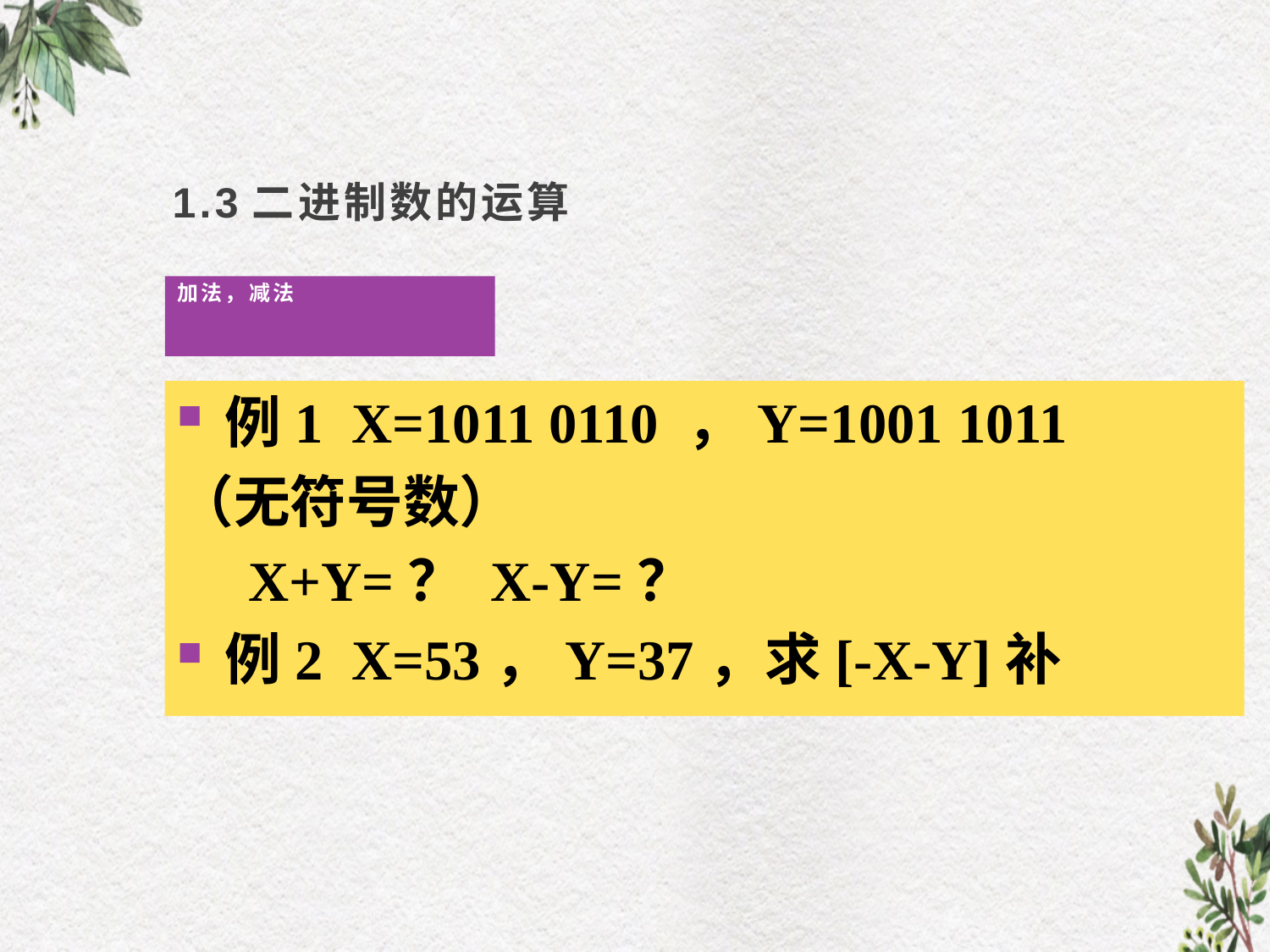

# 1.3二进制数的运算
加法，减法
例1  X=1011 0110 ，Y=1001 1011
（无符号数）
     X+Y=？ X-Y=？
例2  X=53，Y=37，求[-X-Y]补